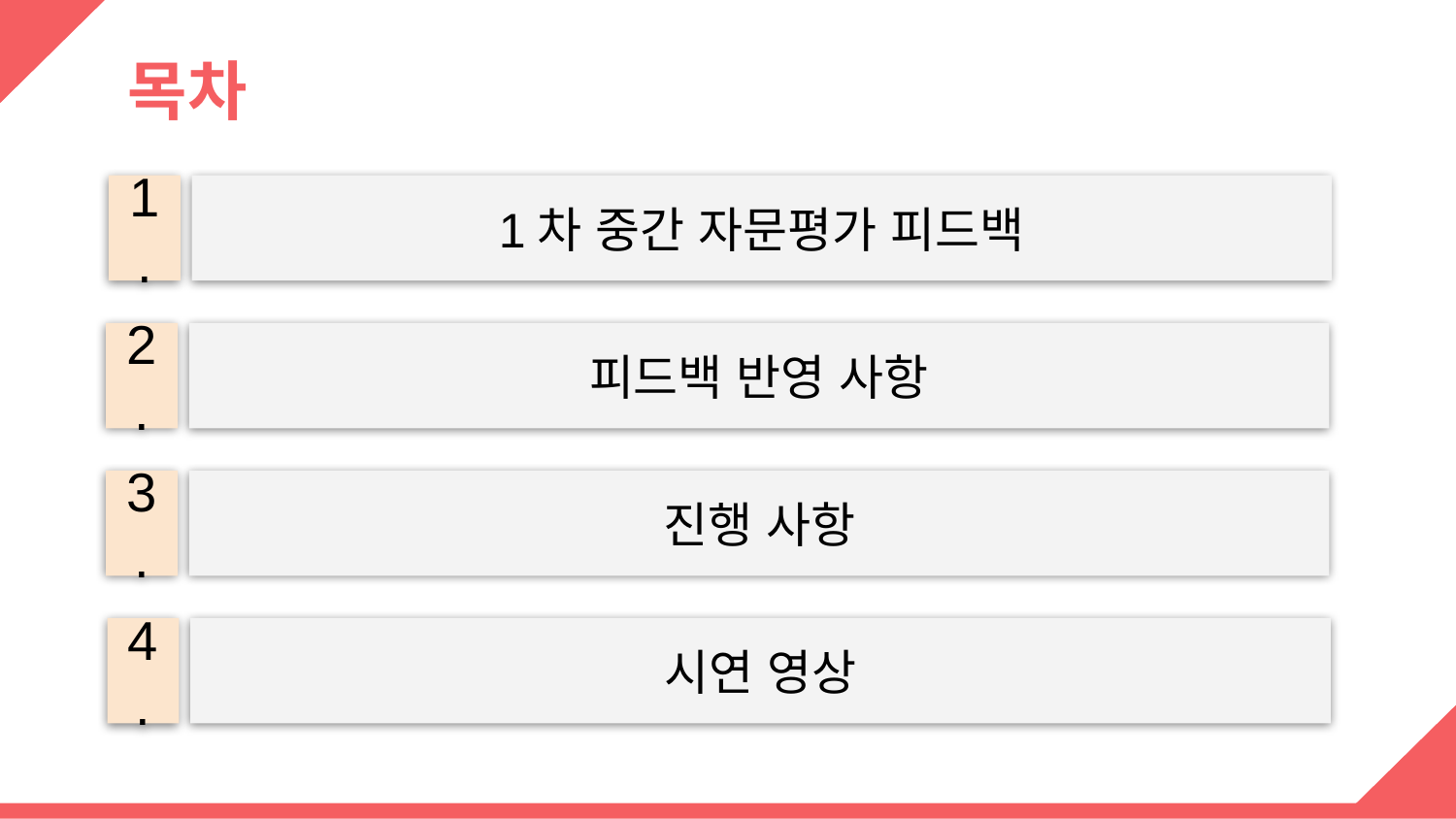

# 목차
1.
1차 중간 자문평가 피드백
피드백 반영 사항
2.
진행 사항
3.
4.
시연 영상